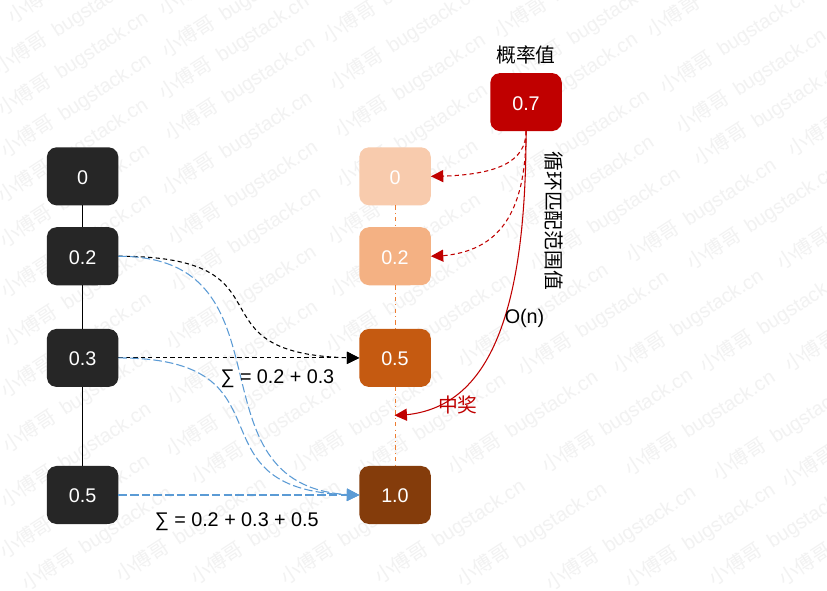

概率值
0.7
循环匹配范围值

0
0
0.2
0.2
O(n)
0.3
0.5
∑ = 0.2 + 0.3
中奖

0.5
1.0
∑ = 0.2 + 0.3 + 0.5